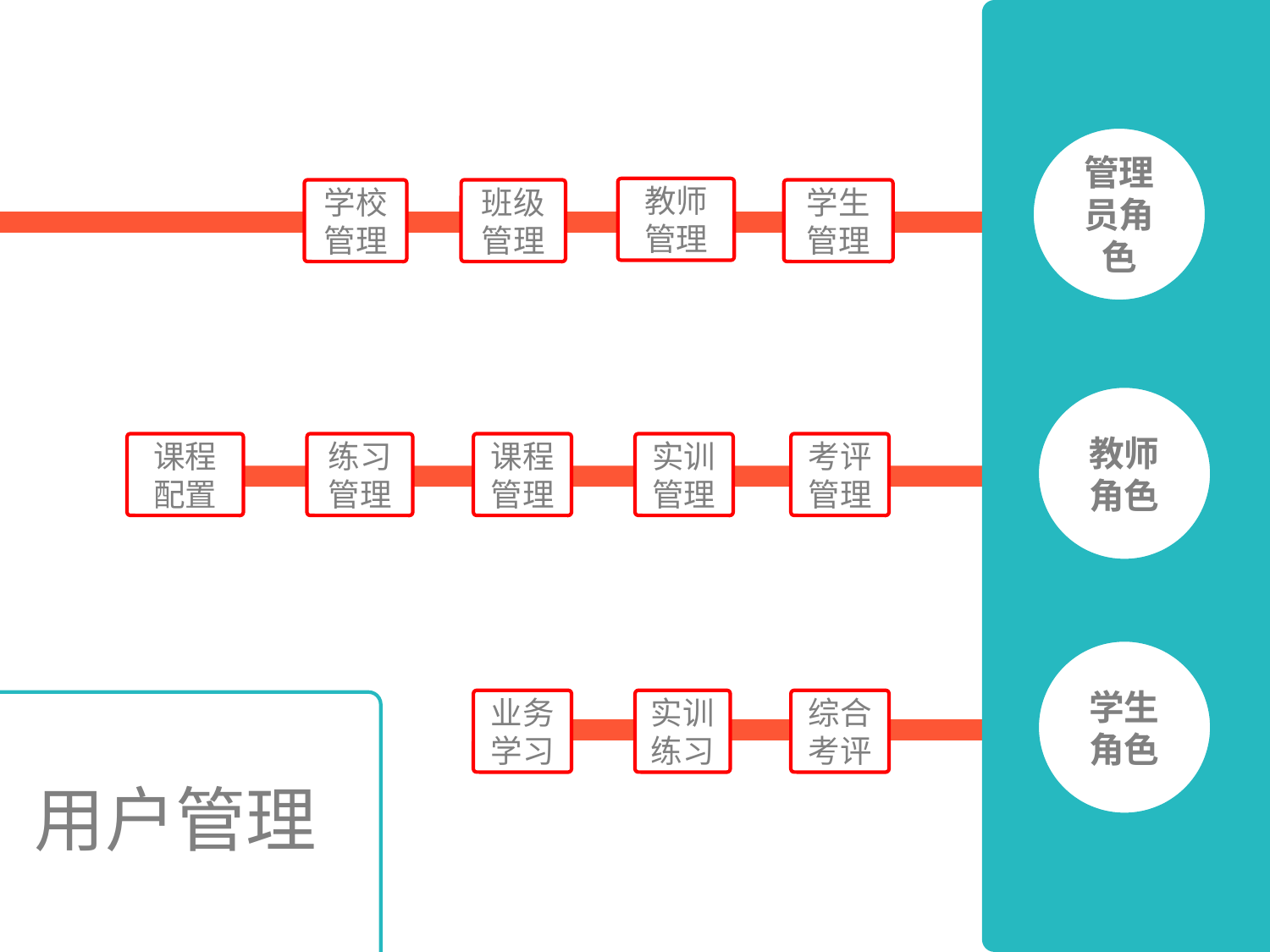

管理员角色
教师管理
学校管理
班级管理
学生管理

教师角色
课程配置
练习管理
实训管理
考评管理
课程管理

学生角色
业务学习
实训练习
综合考评

用户管理